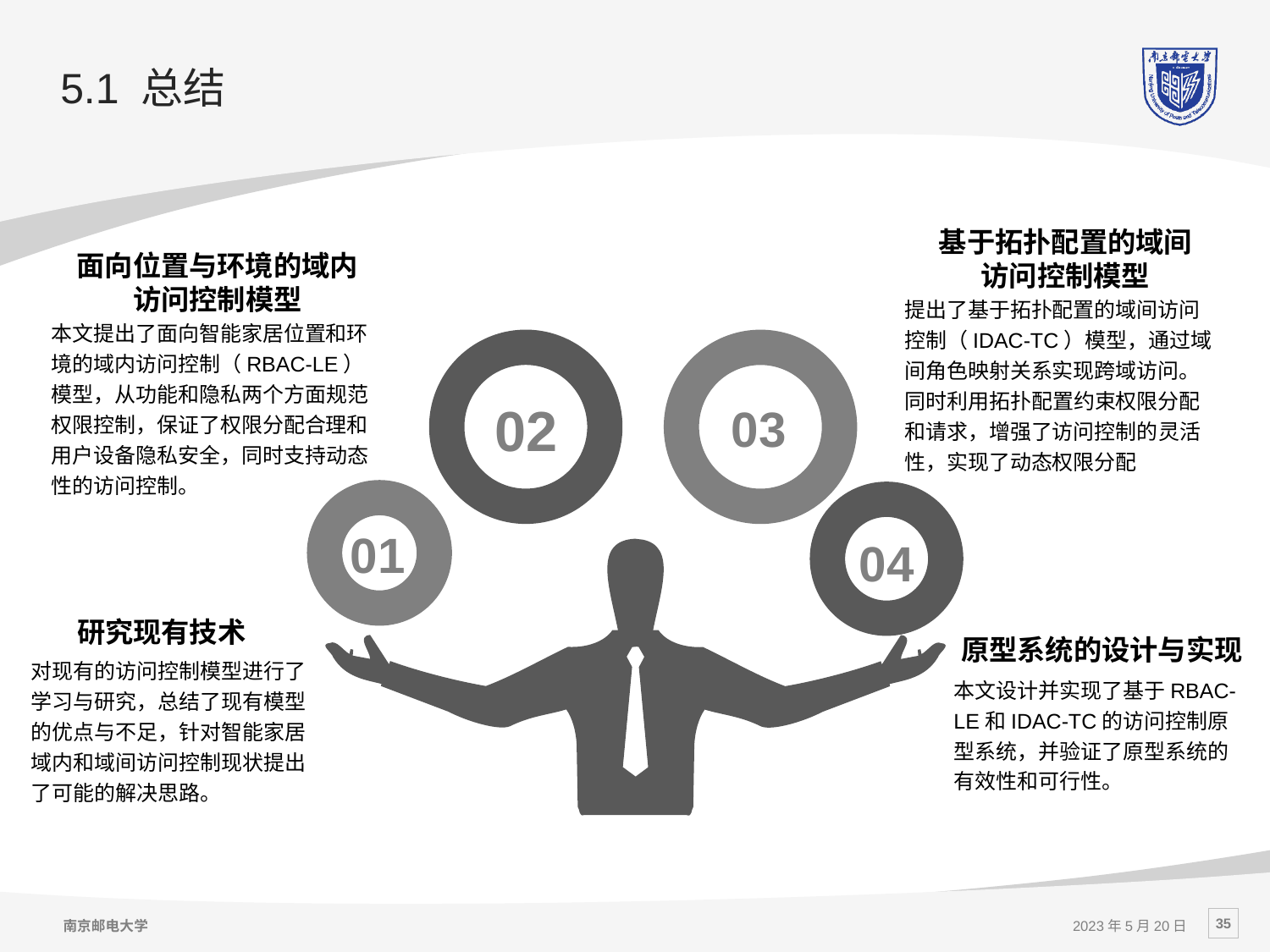

# 5.1 总结
基于拓扑配置的域间
访问控制模型
提出了基于拓扑配置的域间访问控制（IDAC-TC）模型，通过域间角色映射关系实现跨域访问。同时利用拓扑配置约束权限分配和请求，增强了访问控制的灵活性，实现了动态权限分配
面向位置与环境的域内
访问控制模型
本文提出了面向智能家居位置和环境的域内访问控制（RBAC-LE）模型，从功能和隐私两个方面规范权限控制，保证了权限分配合理和用户设备隐私安全，同时支持动态性的访问控制。

02
03

01
04

研究现有技术
对现有的访问控制模型进行了学习与研究，总结了现有模型的优点与不足，针对智能家居域内和域间访问控制现状提出了可能的解决思路。
原型系统的设计与实现
本文设计并实现了基于RBAC-LE和IDAC-TC的访问控制原型系统，并验证了原型系统的有效性和可行性。